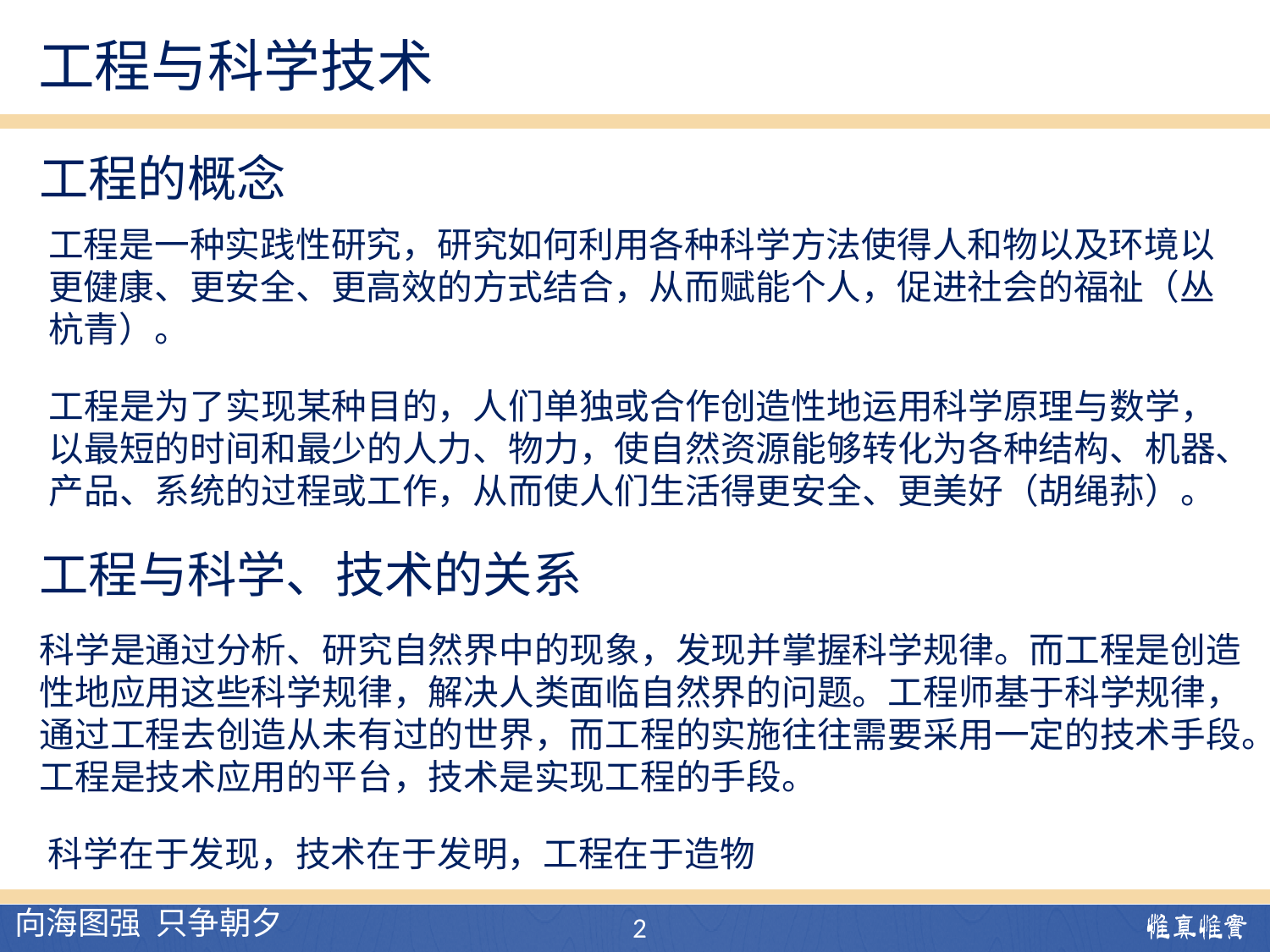

工程与科学技术
工程的概念
工程是一种实践性研究，研究如何利用各种科学方法使得人和物以及环境以更健康、更安全、更高效的方式结合，从而赋能个人，促进社会的福祉（丛杭青）。
工程是为了实现某种目的，人们单独或合作创造性地运用科学原理与数学，以最短的时间和最少的人力、物力，使自然资源能够转化为各种结构、机器、产品、系统的过程或工作，从而使人们生活得更安全、更美好（胡绳荪）。
工程与科学、技术的关系
科学是通过分析、研究自然界中的现象，发现并掌握科学规律。而工程是创造性地应用这些科学规律，解决人类面临自然界的问题。工程师基于科学规律，通过工程去创造从未有过的世界，而工程的实施往往需要采用一定的技术手段。工程是技术应用的平台，技术是实现工程的手段。
科学在于发现，技术在于发明，工程在于造物
2